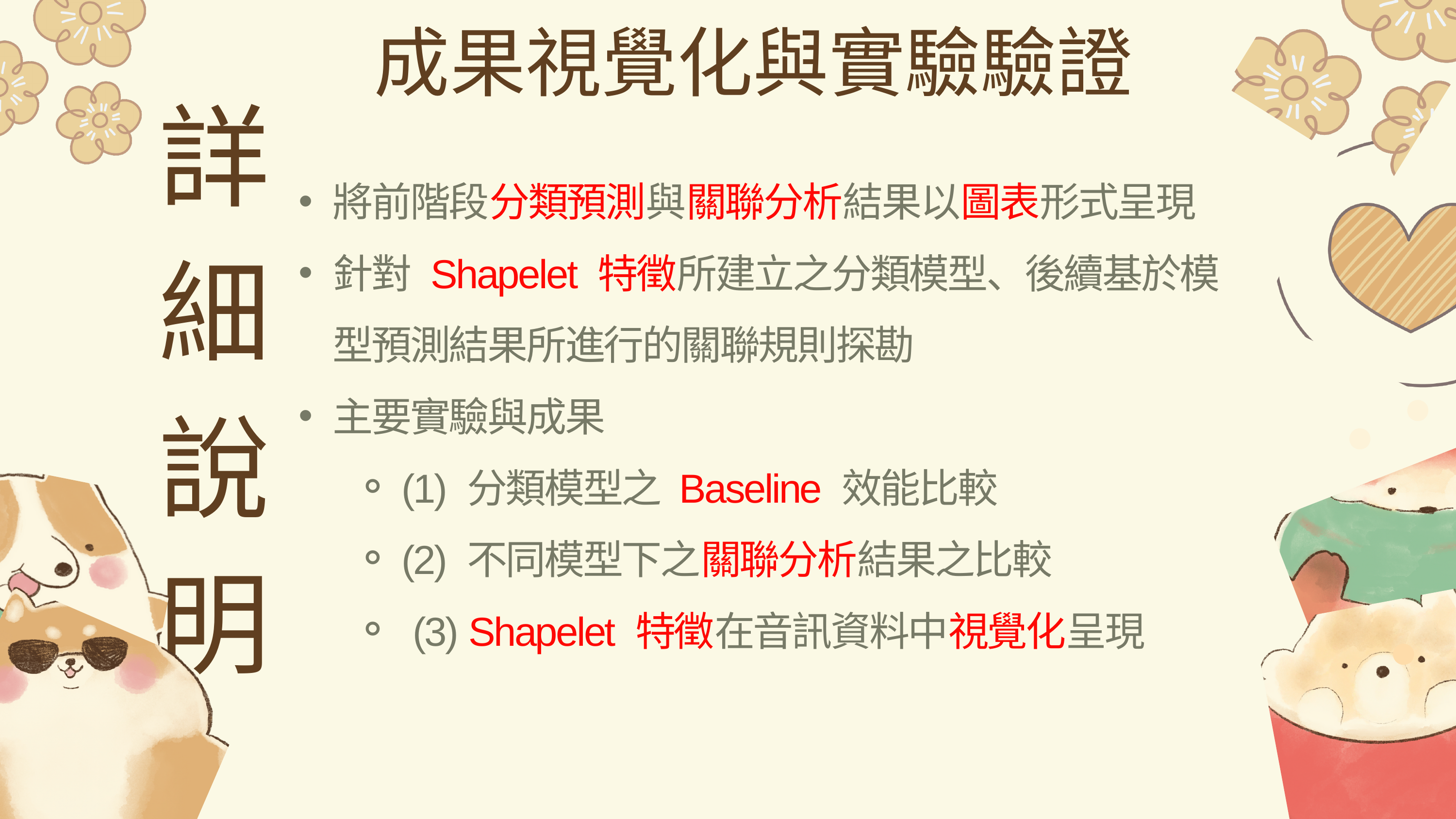

成果視覺化與實驗驗證
詳細說明
將前階段分類預測與關聯分析結果以圖表形式呈現
針對 Shapelet 特徵所建立之分類模型、後續基於模型預測結果所進行的關聯規則探勘
主要實驗與成果
(1) 分類模型之 Baseline 效能比較
(2) 不同模型下之關聯分析結果之比較
 (3) Shapelet 特徵在音訊資料中視覺化呈現

31